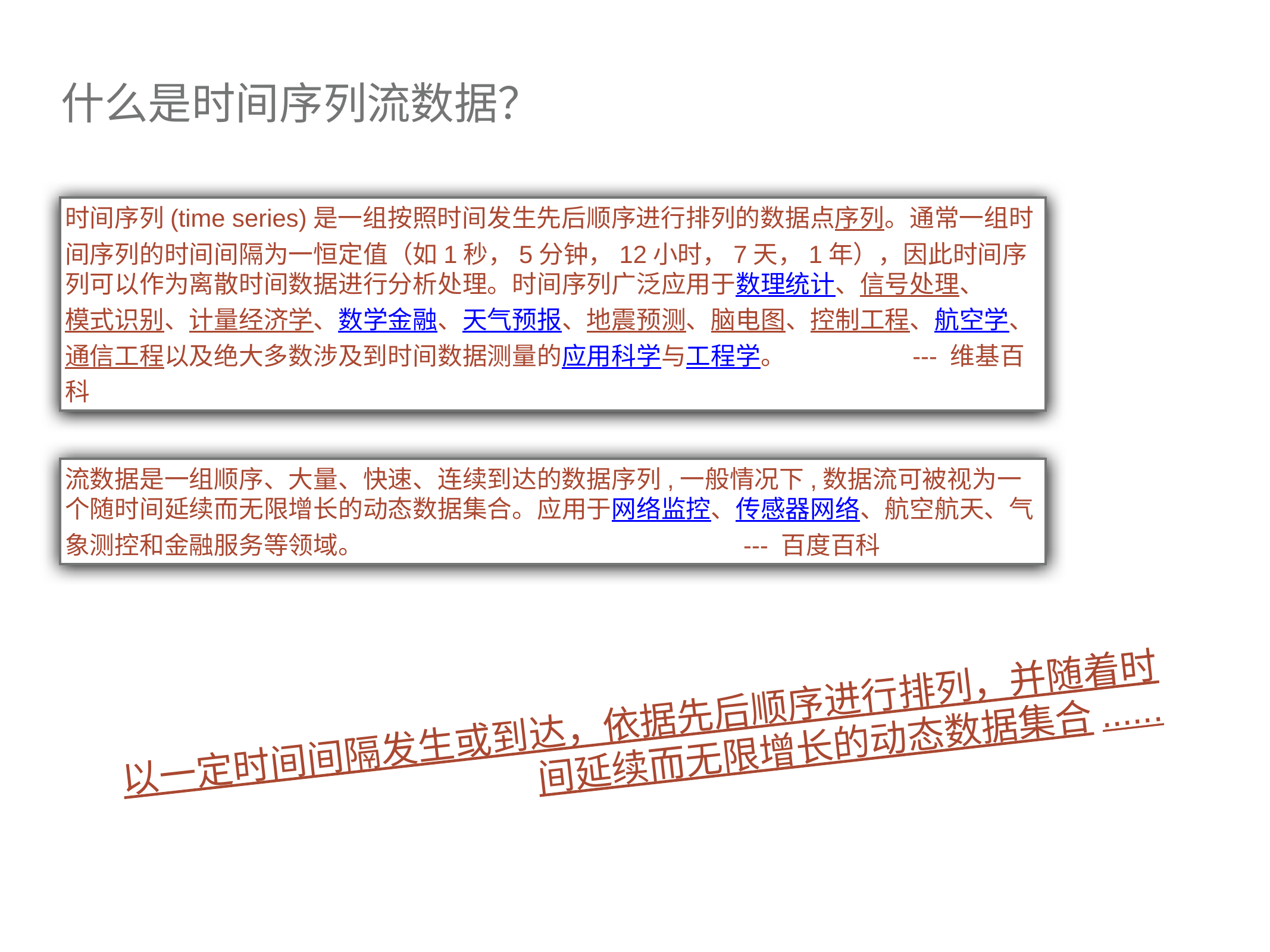

# 什么是时间序列流数据？

时间序列(time series)是一组按照时间发生先后顺序进行排列的数据点序列。通常一组时间序列的时间间隔为一恒定值（如1秒，5分钟，12小时，7天，1年），因此时间序列可以作为离散时间数据进行分析处理。时间序列广泛应用于数理统计、信号处理、模式识别、计量经济学、数学金融、天气预报、地震预测、脑电图、控制工程、航空学、通信工程以及绝大多数涉及到时间数据测量的应用科学与工程学。                      --- 维基百科
流数据是一组顺序、大量、快速、连续到达的数据序列,一般情况下,数据流可被视为一个随时间延续而无限增长的动态数据集合。应用于网络监控、传感器网络、航空航天、气象测控和金融服务等领域。                                                                    --- 百度百科
以一定时间间隔发生或到达，依据先后顺序进行排列，并随着时间延续而无限增长的动态数据集合......
6